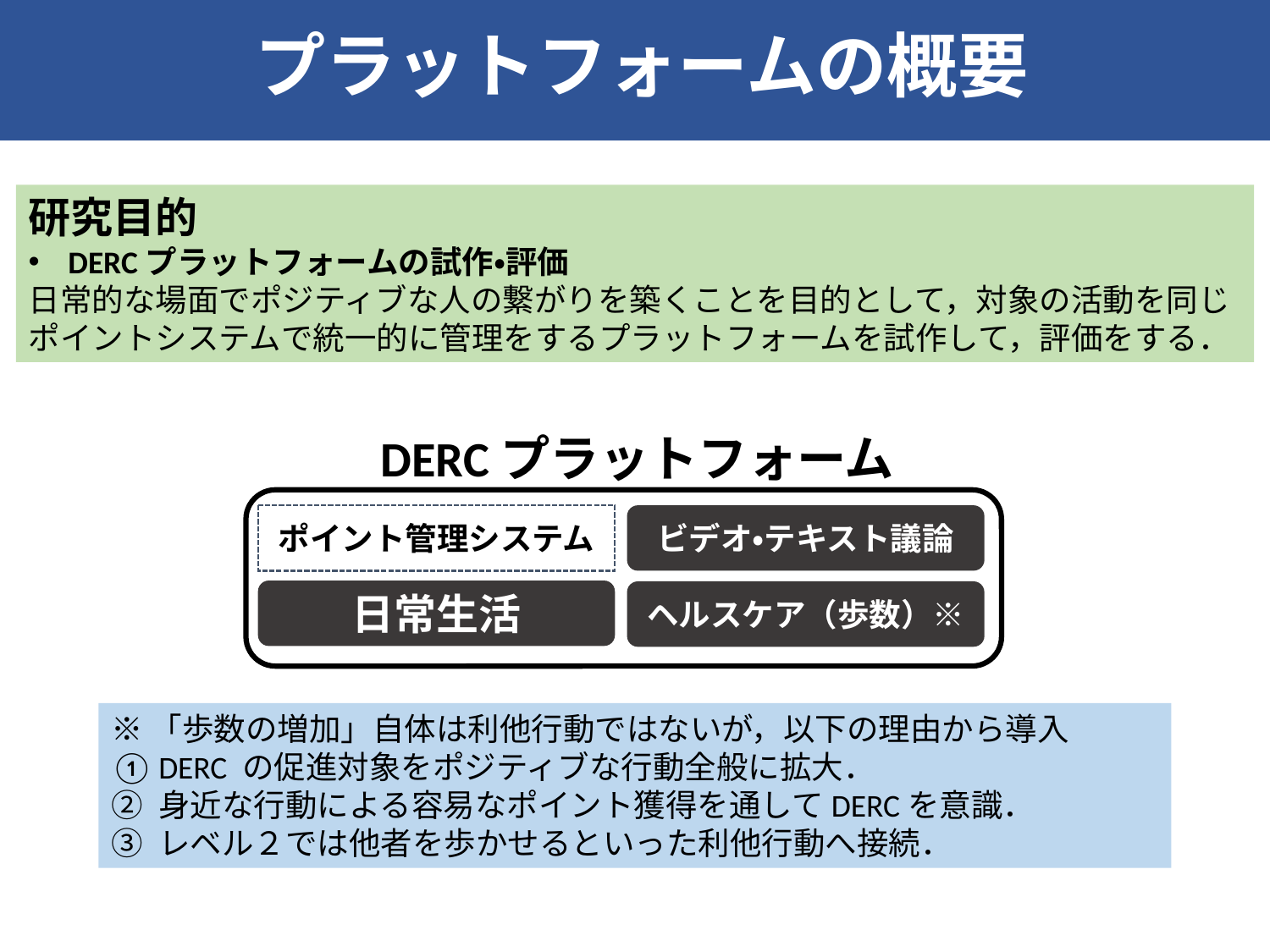

プラットフォームの概要
研究目的
DERCプラットフォームの試作・評価
日常的な場面でポジティブな人の繋がりを築くことを目的として，対象の活動を同じポイントシステムで統一的に管理をするプラットフォームを試作して，評価をする．
DERCプラットフォーム

ポイント管理システム
ビデオ・テキスト議論
日常生活
ヘルスケア（歩数）※
※「歩数の増加」自体は利他行動ではないが，以下の理由から導入
DERC の促進対象をポジティブな行動全般に拡大．
身近な行動による容易なポイント獲得を通してDERCを意識．
レベル２では他者を歩かせるといった利他行動へ接続．